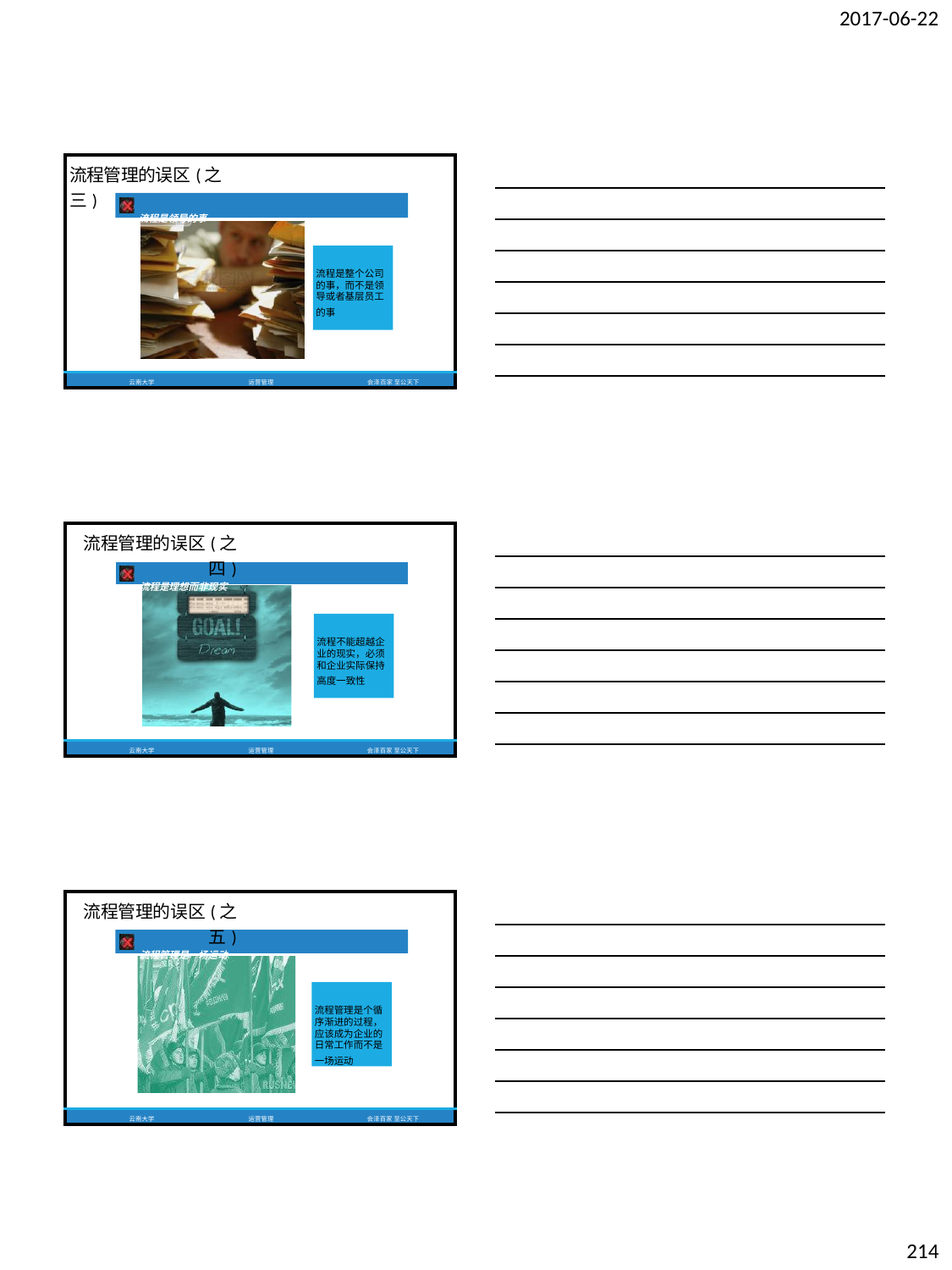

2017-06-22
| 流程管理的误区(之三) |  |  |
| --- | --- | --- |
| 流程是领导的事 |  |  |
|  |  | 流程是整个公司 |
|  |  | 的事，而不是领 |
|  |  | 导或者基层员工 |
|  |  | 的事 |
| 云南大学 | 运营管理 | 会泽百家 至公天下 |

| 流程管理的误区(之四) |  |  |
| --- | --- | --- |
| 流程是理想而非现实 |  |  |
|  |  | 流程不能超越企 |
|  |  | 业的现实，必须 |
|  |  | 和企业实际保持 |
|  |  | 高度一致性 |
| 云南大学 | 运营管理 | 会泽百家 至公天下 |

| 流程管理的误区(之五) |  |  |
| --- | --- | --- |
| 流程管理是一场运动 |  |  |
|  |  | 流程管理是个循 |
|  |  | 序渐进的过程， |
|  |  | 应该成为企业的 |
|  |  | 日常工作而不是 |
|  |  | 一场运动 |
| 云南大学 | 运营管理 | 会泽百家 至公天下 |

214